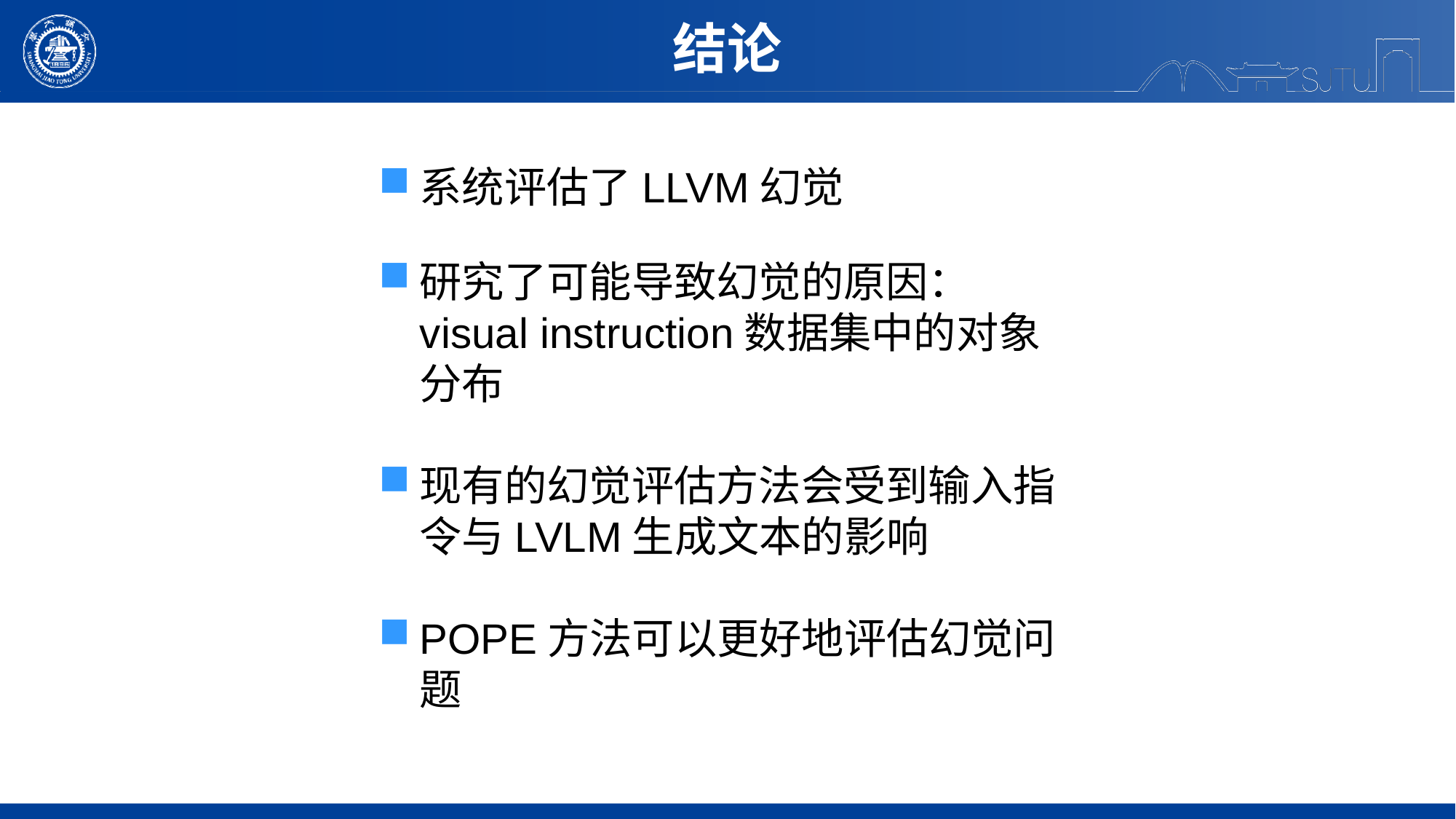

结论
系统评估了LLVM幻觉

研究了可能导致幻觉的原因：visual instruction数据集中的对象分布

现有的幻觉评估方法会受到输入指令与LVLM生成文本的影响

POPE方法可以更好地评估幻觉问题